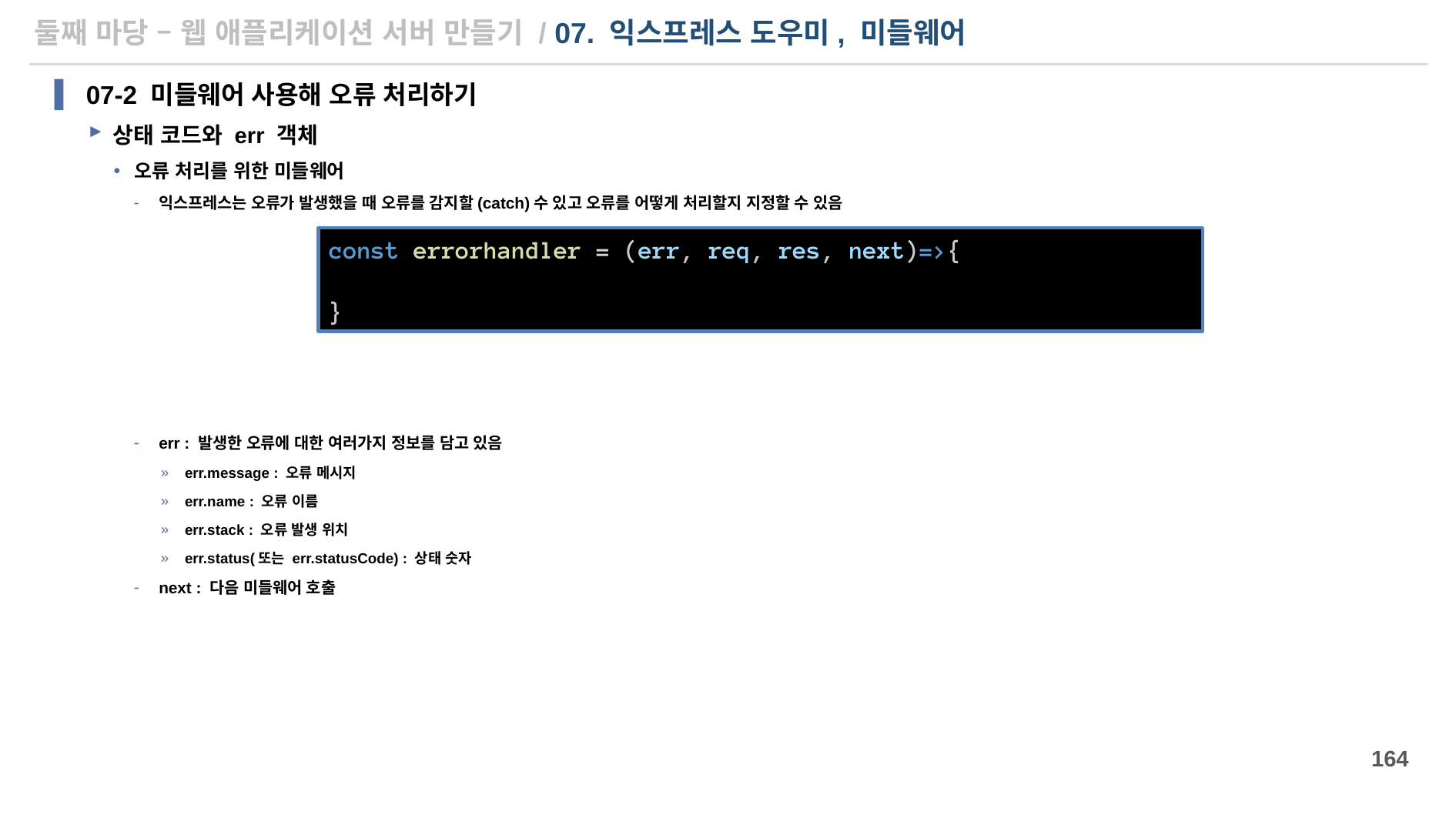

# 둘째 마당 – 웹 애플리케이션 서버 만들기 / 07. 익스프레스 도우미, 미들웨어
07-2 미들웨어 사용해 오류 처리하기
상태 코드와 err 객체
오류 처리를 위한 미들웨어
익스프레스는 오류가 발생했을 때 오류를 감지할(catch)수 있고 오류를 어떻게 처리할지 지정할 수 있음

err : 발생한 오류에 대한 여러가지 정보를 담고 있음
err.message : 오류 메시지
err.name : 오류 이름
err.stack : 오류 발생 위치
err.status(또는 err.statusCode) : 상태 숫자
next : 다음 미들웨어 호출
const errorhandler = (err, req, res, next)=>{

}
164